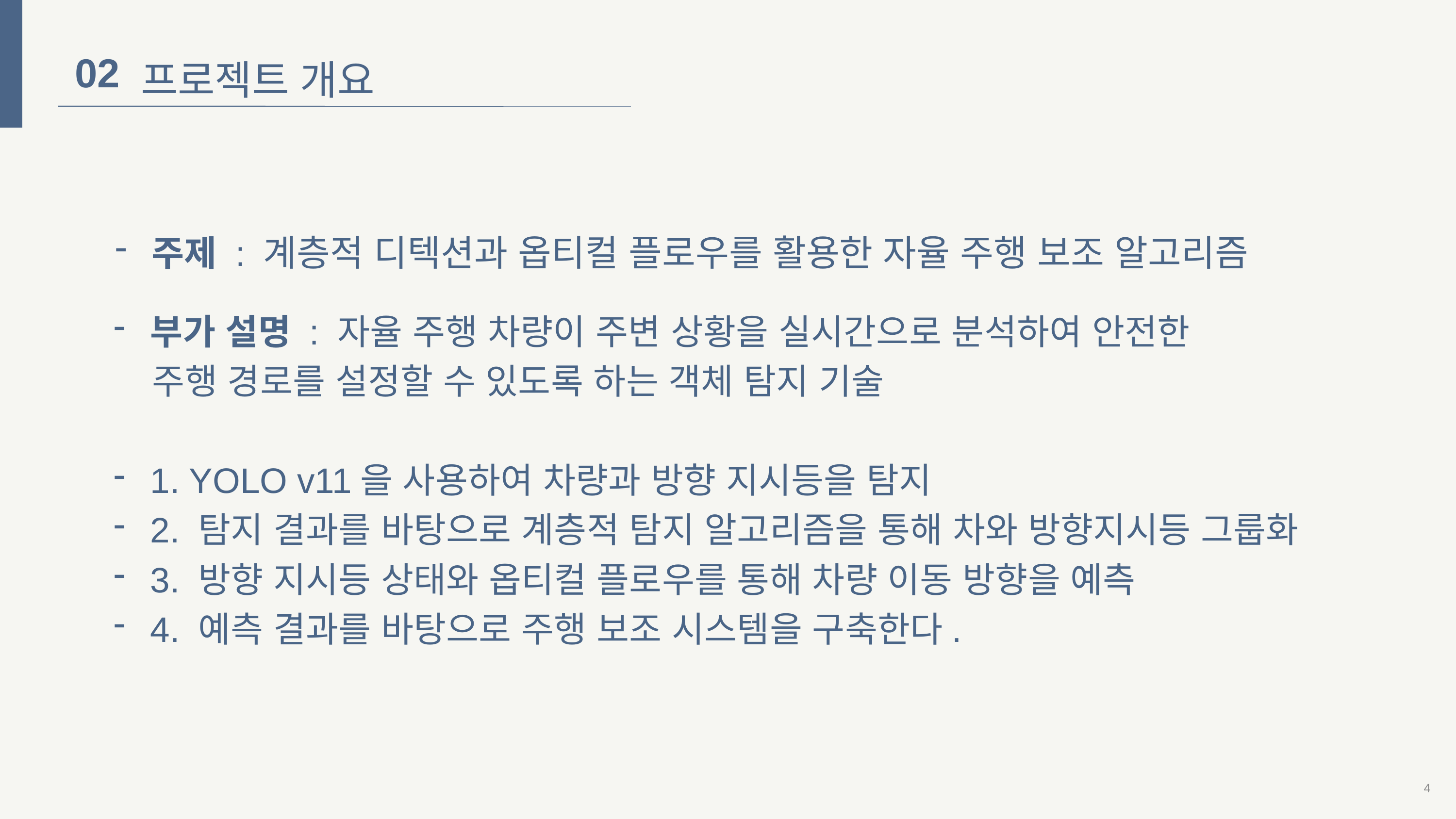

프로젝트 개요
02

주제 : 계층적 디텍션과 옵티컬 플로우를 활용한 자율 주행 보조 알고리즘
부가 설명 : 자율 주행 차량이 주변 상황을 실시간으로 분석하여 안전한
   주행 경로를 설정할 수 있도록 하는 객체 탐지 기술

1. YOLO v11을 사용하여 차량과 방향 지시등을 탐지
2. 탐지 결과를 바탕으로 계층적 탐지 알고리즘을 통해 차와 방향지시등 그룹화
3. 방향 지시등 상태와 옵티컬 플로우를 통해 차량 이동 방향을 예측
4. 예측 결과를 바탕으로 주행 보조 시스템을 구축한다.
4